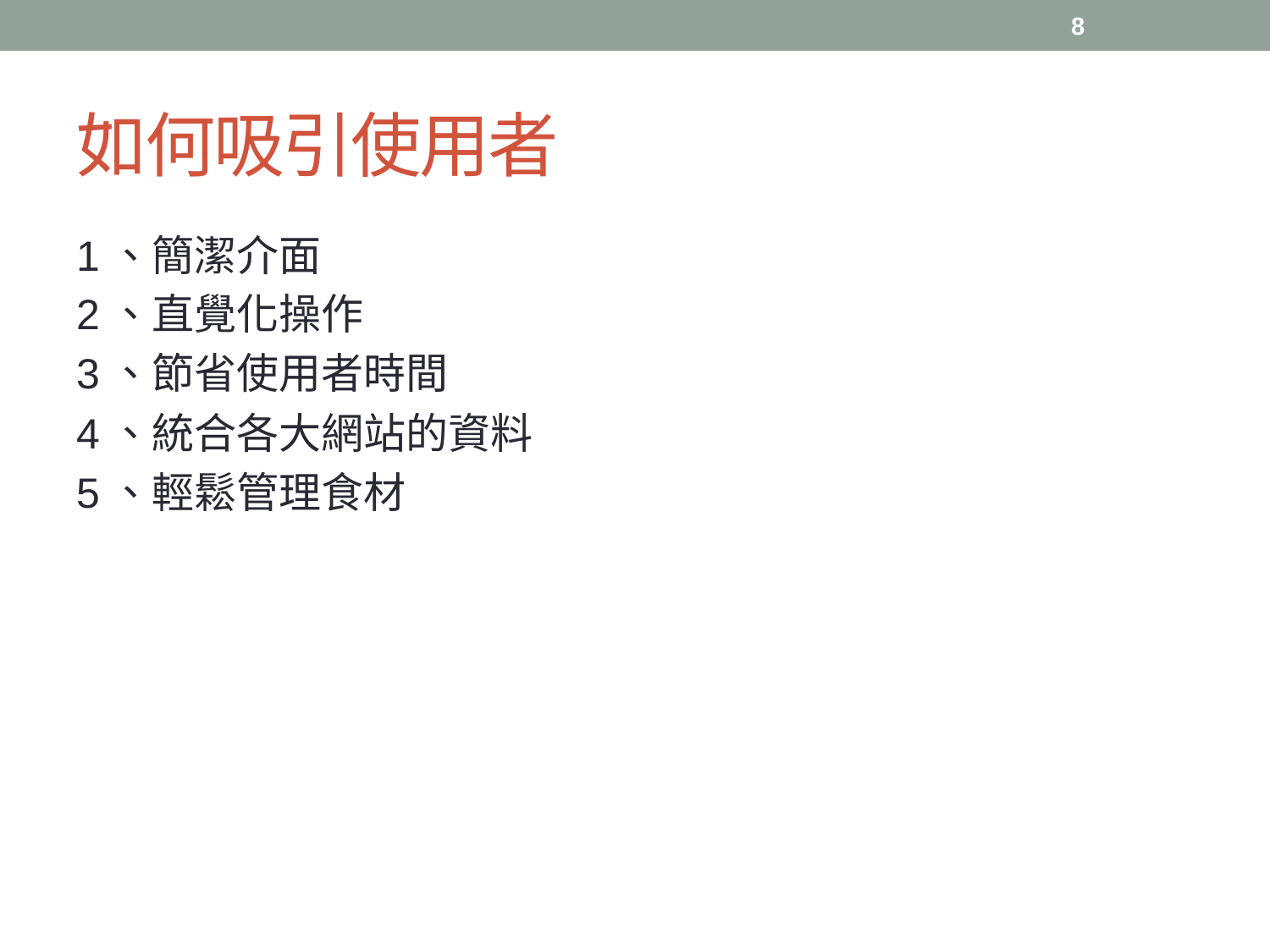

8
# 如何吸引使用者
1、簡潔介面
2、直覺化操作
3、節省使用者時間
4、統合各大網站的資料
5、輕鬆管理食材